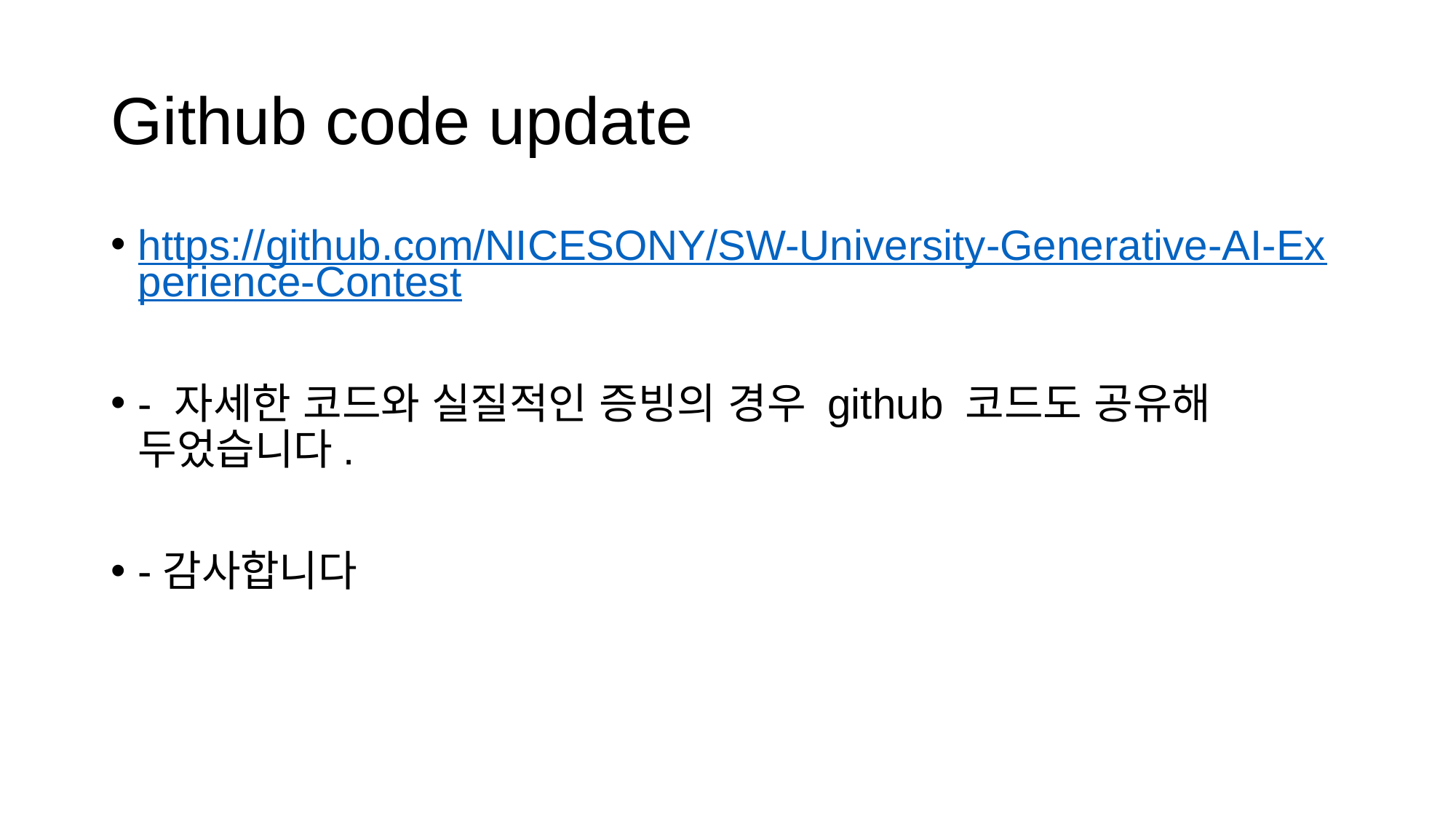

# Github code update
https://github.com/NICESONY/SW-University-Generative-AI-Experience-Contest

- 자세한 코드와 실질적인 증빙의 경우 github 코드도 공유해 두었습니다.

-감사합니다